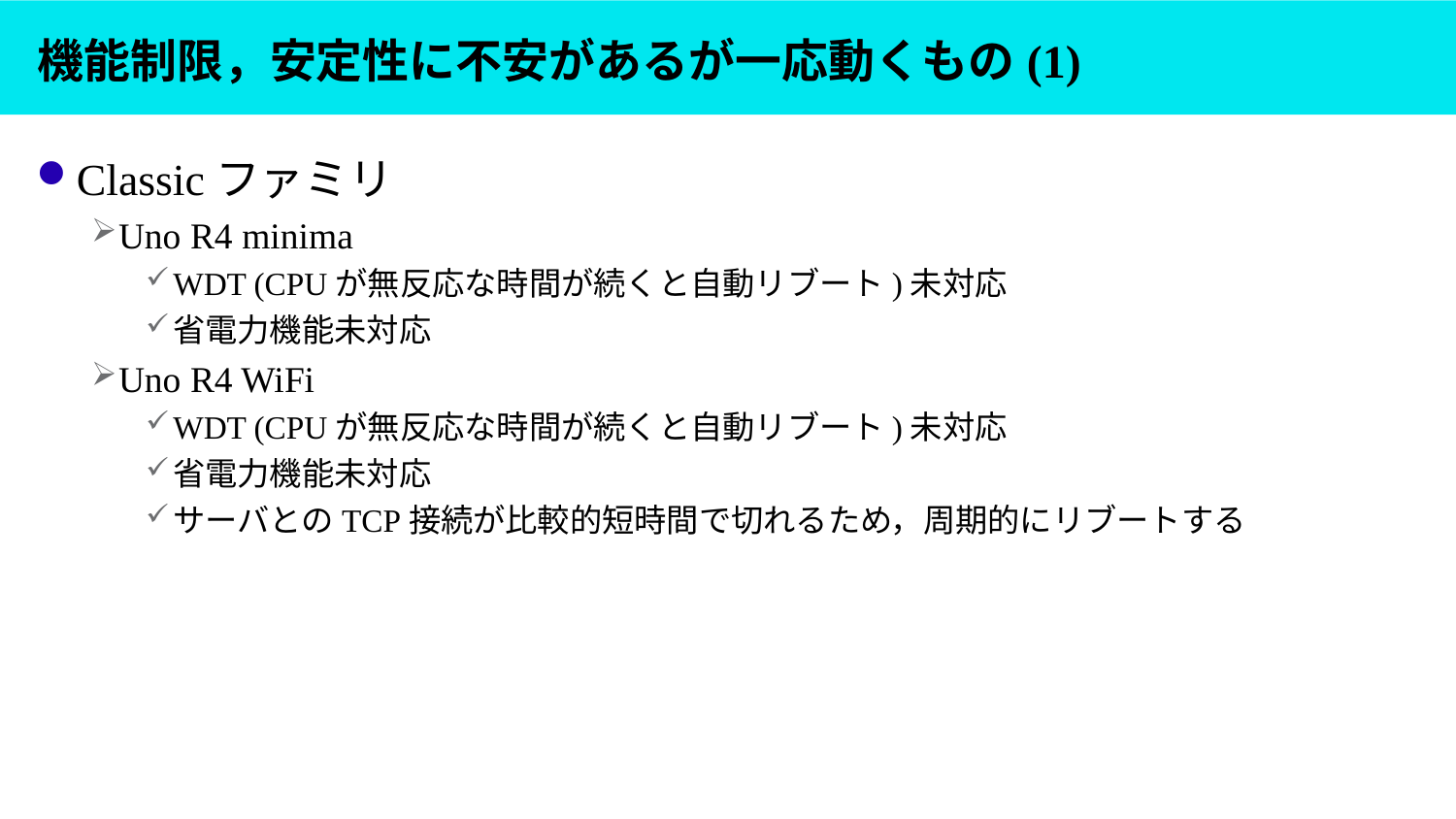

# 機能制限，安定性に不安があるが一応動くもの(1)
Classicファミリ
Uno R4 minima
WDT (CPUが無反応な時間が続くと自動リブート)未対応
省電力機能未対応
Uno R4 WiFi
WDT (CPUが無反応な時間が続くと自動リブート)未対応
省電力機能未対応
サーバとのTCP接続が比較的短時間で切れるため，周期的にリブートする